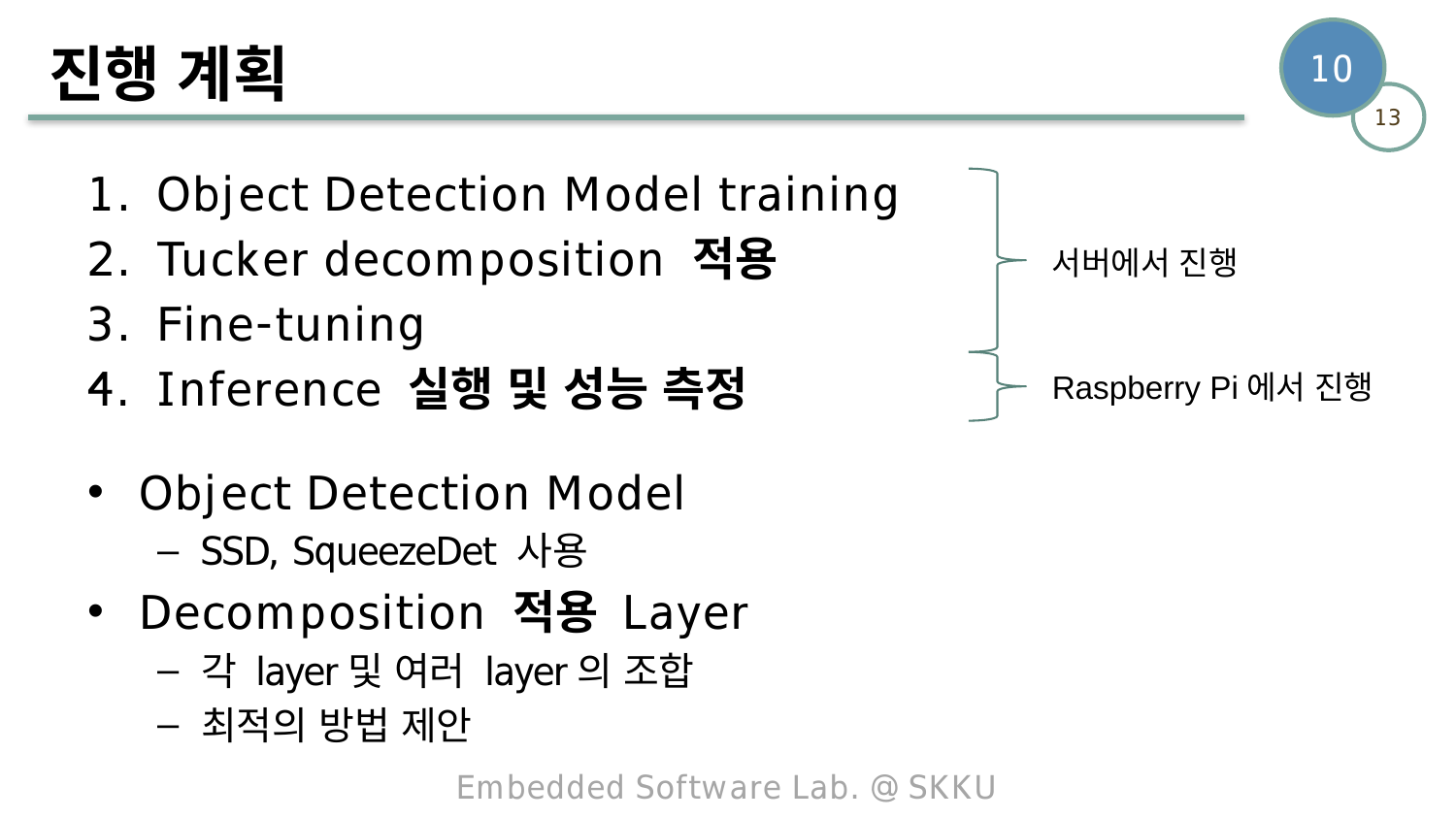

# 진행 계획
Object Detection Model training
Tucker decomposition 적용
Fine-tuning
Inference 실행 및 성능 측정

Object Detection Model
SSD, SqueezeDet 사용
Decomposition 적용 Layer
각 layer및 여러 layer의 조합
최적의 방법 제안

서버에서 진행

Raspberry Pi에서 진행